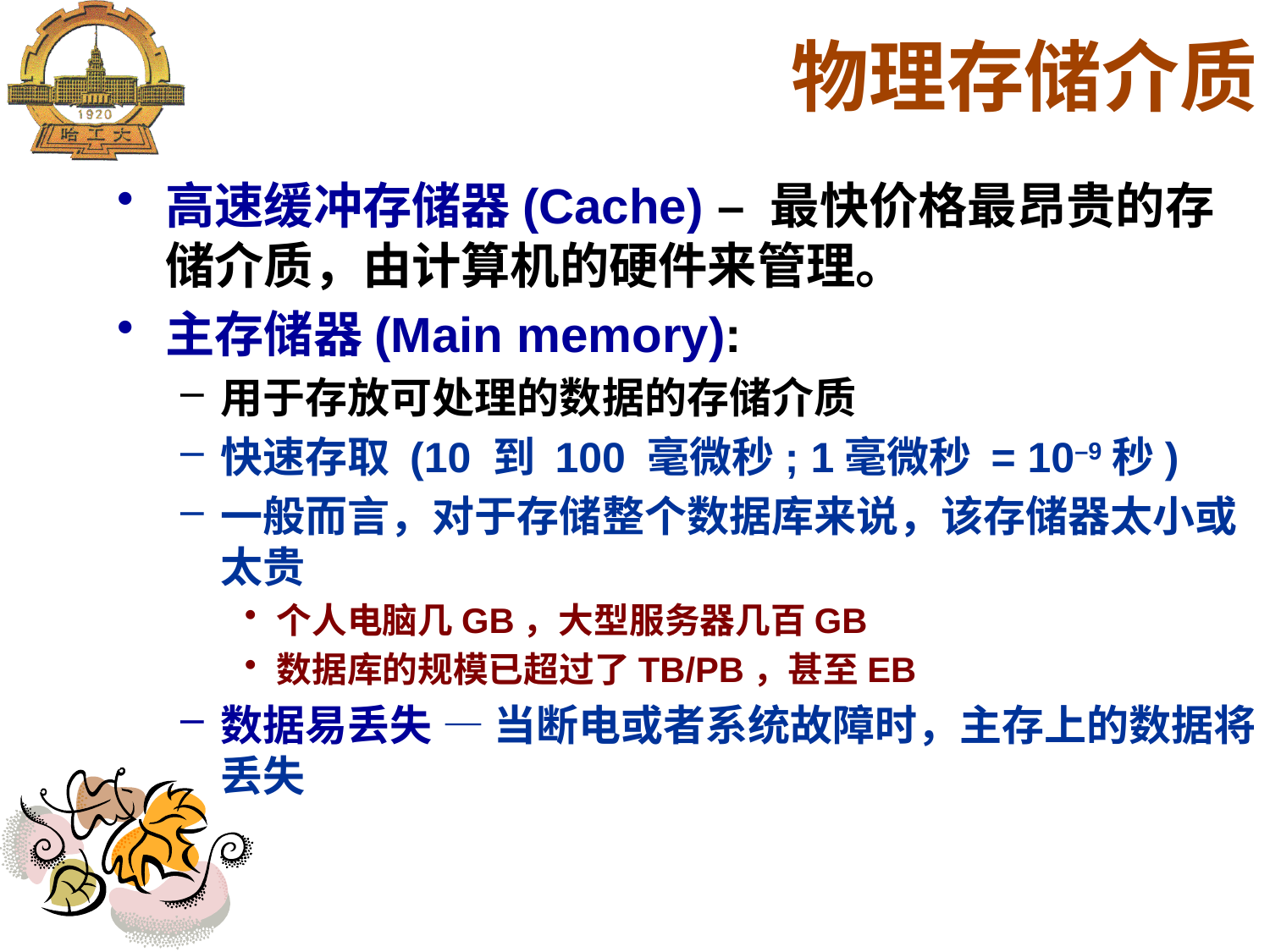

# 物理存储介质
高速缓冲存储器(Cache) – 最快价格最昂贵的存储介质，由计算机的硬件来管理。
主存储器(Main memory):
用于存放可处理的数据的存储介质
快速存取 (10 到 100 毫微秒; 1毫微秒 = 10–9秒)
一般而言，对于存储整个数据库来说，该存储器太小或太贵
个人电脑几GB，大型服务器几百GB
数据库的规模已超过了TB/PB，甚至EB
数据易丢失 — 当断电或者系统故障时，主存上的数据将丢失